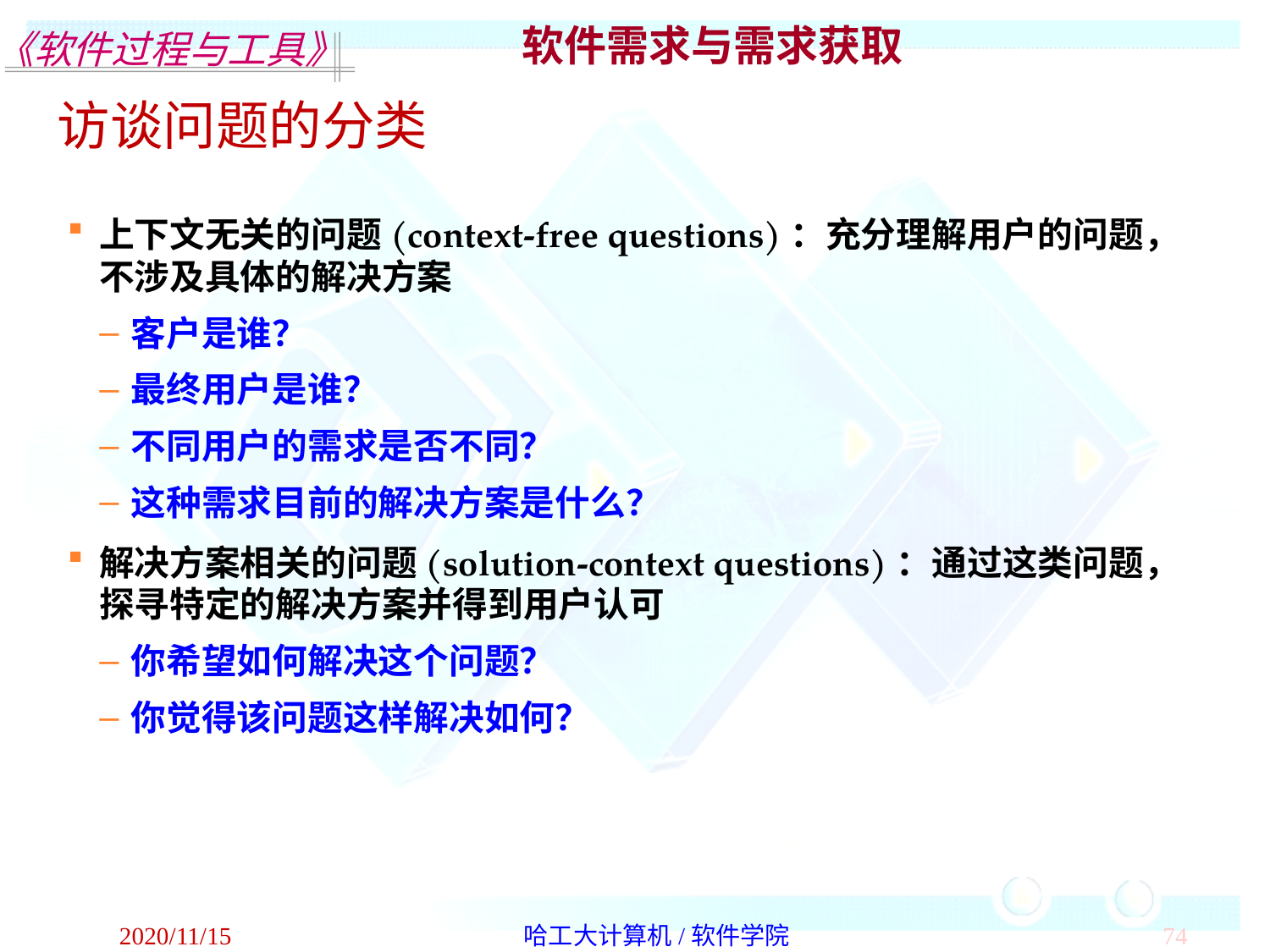

软件需求与需求获取
访谈问题的分类
上下文无关的问题(context-free questions)：充分理解用户的问题，不涉及具体的解决方案
客户是谁？
最终用户是谁？
不同用户的需求是否不同？
这种需求目前的解决方案是什么？
解决方案相关的问题(solution-context questions)：通过这类问题，探寻特定的解决方案并得到用户认可
你希望如何解决这个问题？
你觉得该问题这样解决如何？